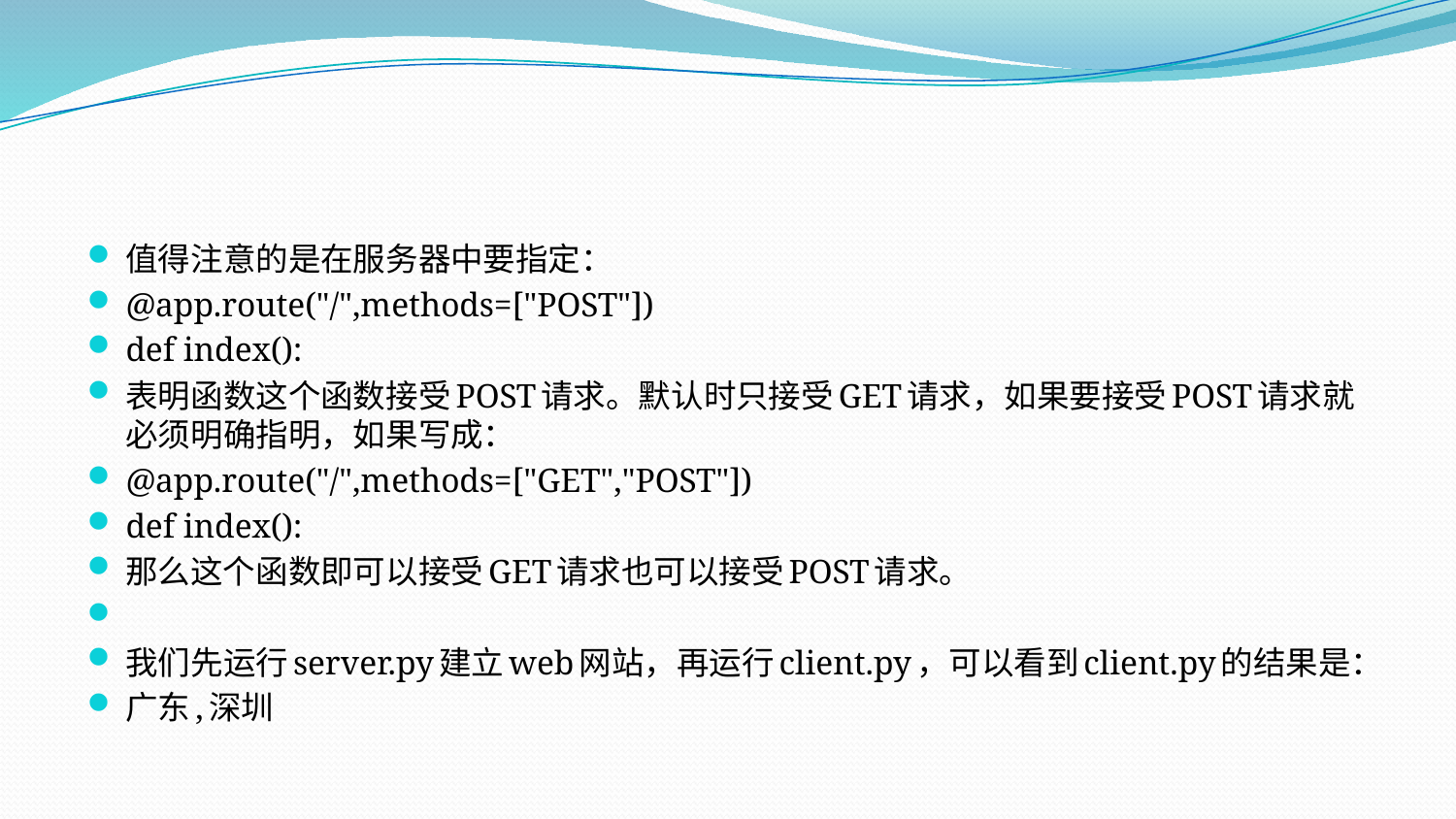

#
值得注意的是在服务器中要指定：
@app.route("/",methods=["POST"])
def index():
表明函数这个函数接受POST请求。默认时只接受GET请求，如果要接受POST请求就必须明确指明，如果写成：
@app.route("/",methods=["GET","POST"])
def index():
那么这个函数即可以接受GET请求也可以接受POST请求。

我们先运行server.py建立web网站，再运行client.py，可以看到client.py的结果是：
广东,深圳